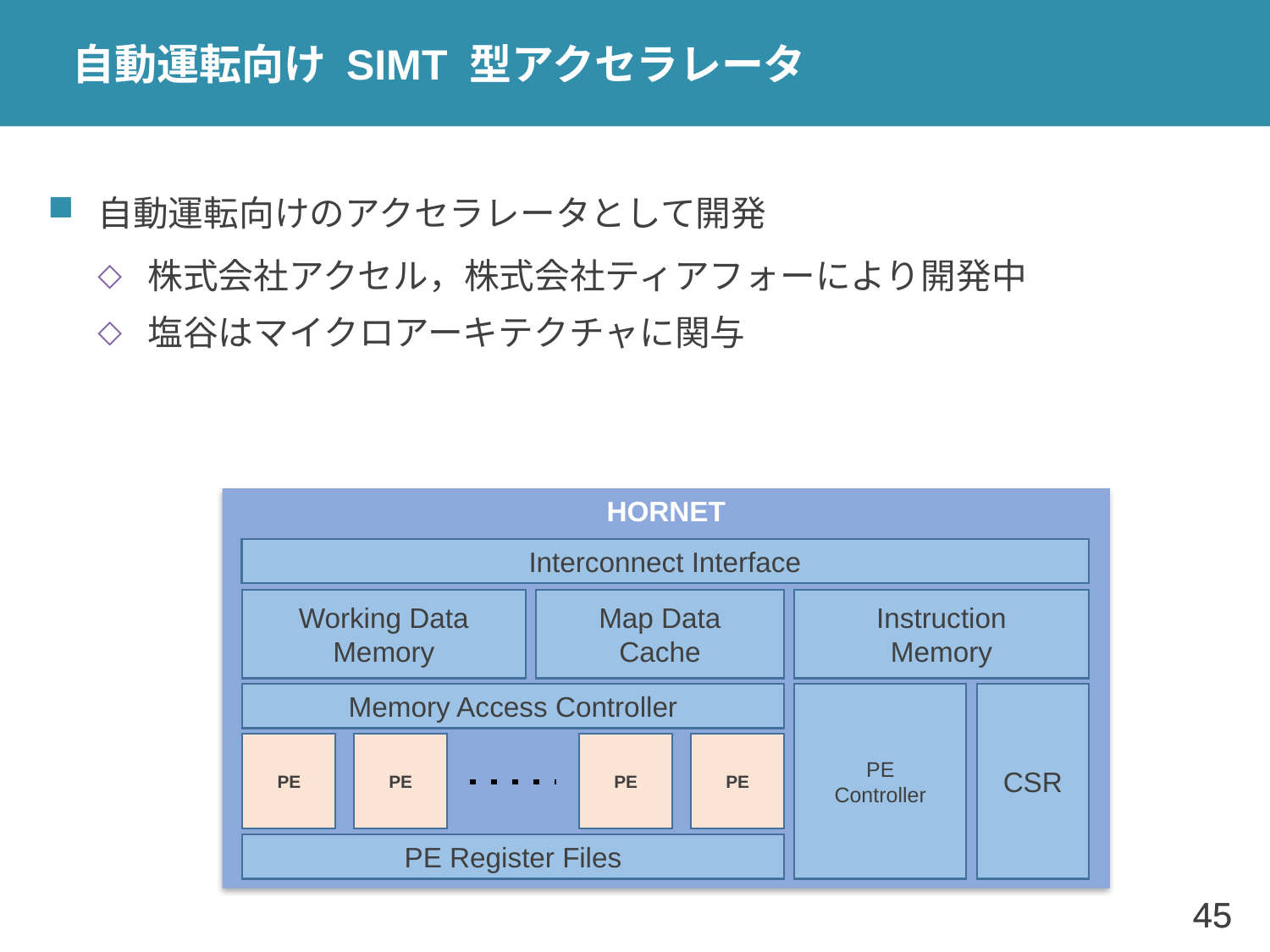

# 自動運転向け SIMT 型アクセラレータ
自動運転向けのアクセラレータとして開発
株式会社アクセル，株式会社ティアフォーにより開発中
塩谷はマイクロアーキテクチャに関与
HORNET
Interconnect Interface
Working Data
Memory
Map Data
Cache
Instruction
Memory
Memory Access Controller
CSR
PE
Controller
PE
PE
PE
PE
PE Register Files